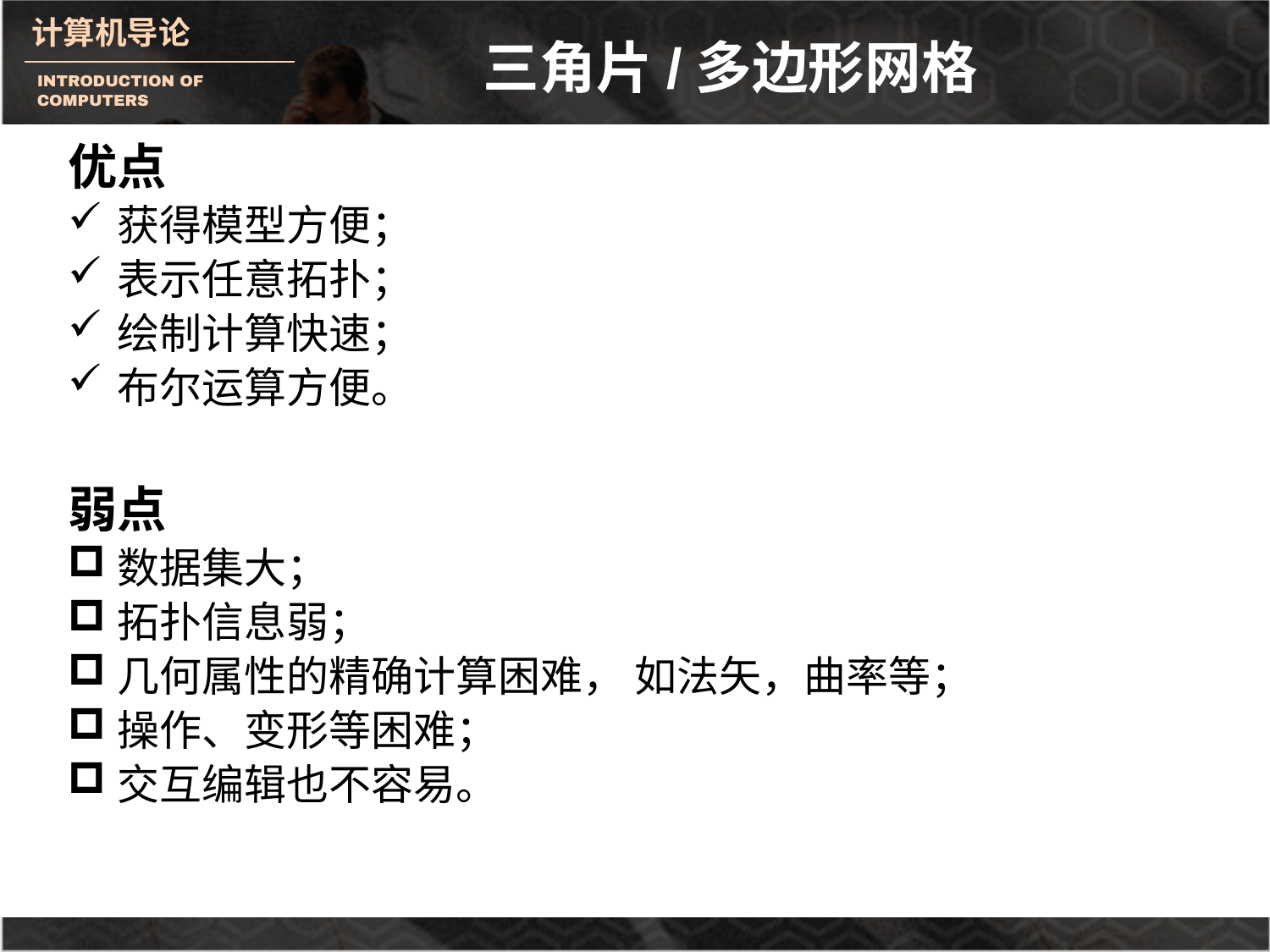

# 三角片/多边形网格
优点
获得模型方便；
表示任意拓扑；
绘制计算快速；
布尔运算方便。

弱点
数据集大；
拓扑信息弱；
几何属性的精确计算困难， 如法矢，曲率等；
操作、变形等困难；
交互编辑也不容易。